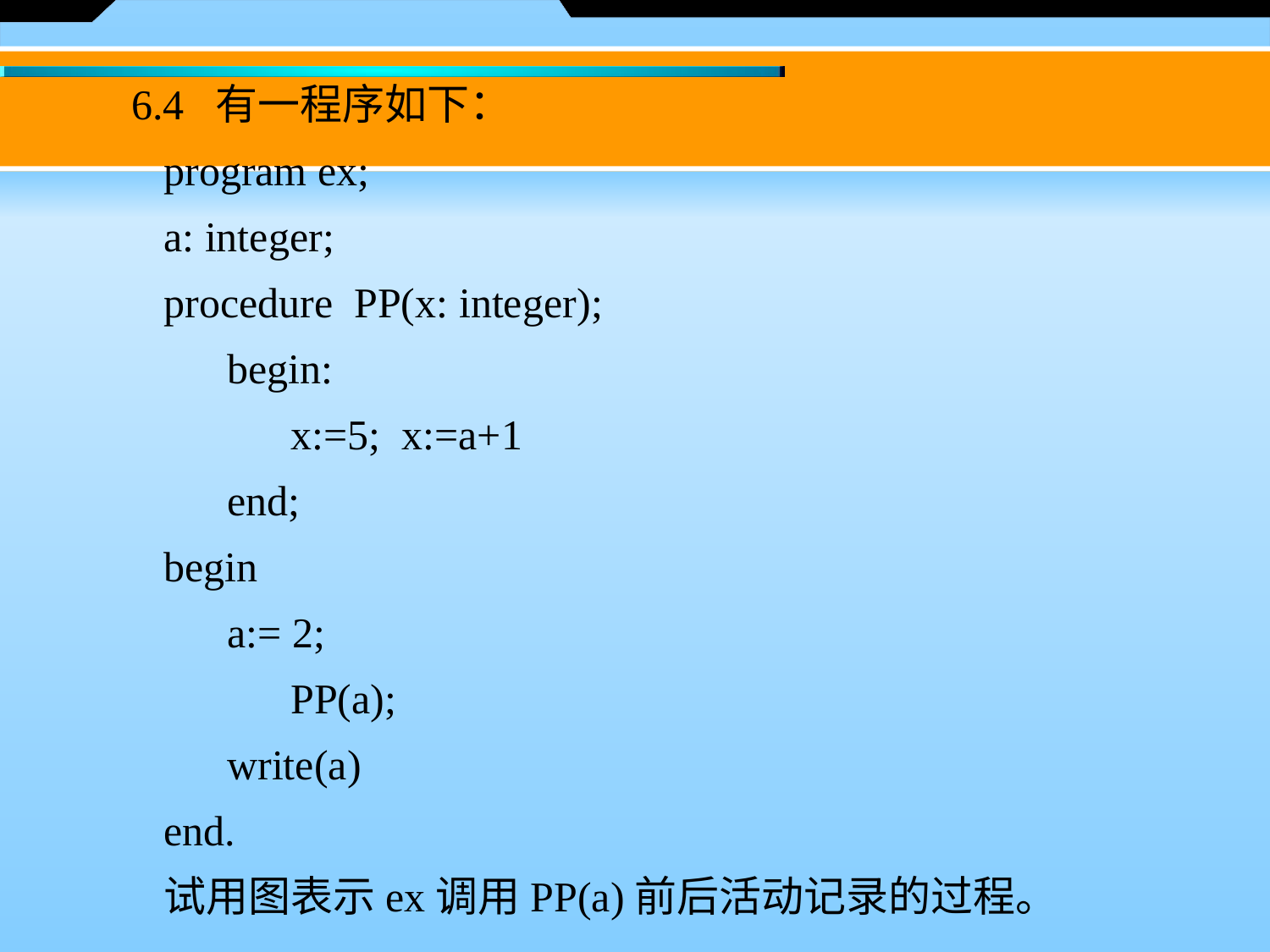

6.4  有一程序如下：
program ex;
a: integer;
procedure  PP(x: integer);
begin:
x:=5;  x:=a+1
end;
begin
a:= 2;
PP(a);
write(a)
end.
试用图表示ex调用PP(a)前后活动记录的过程。